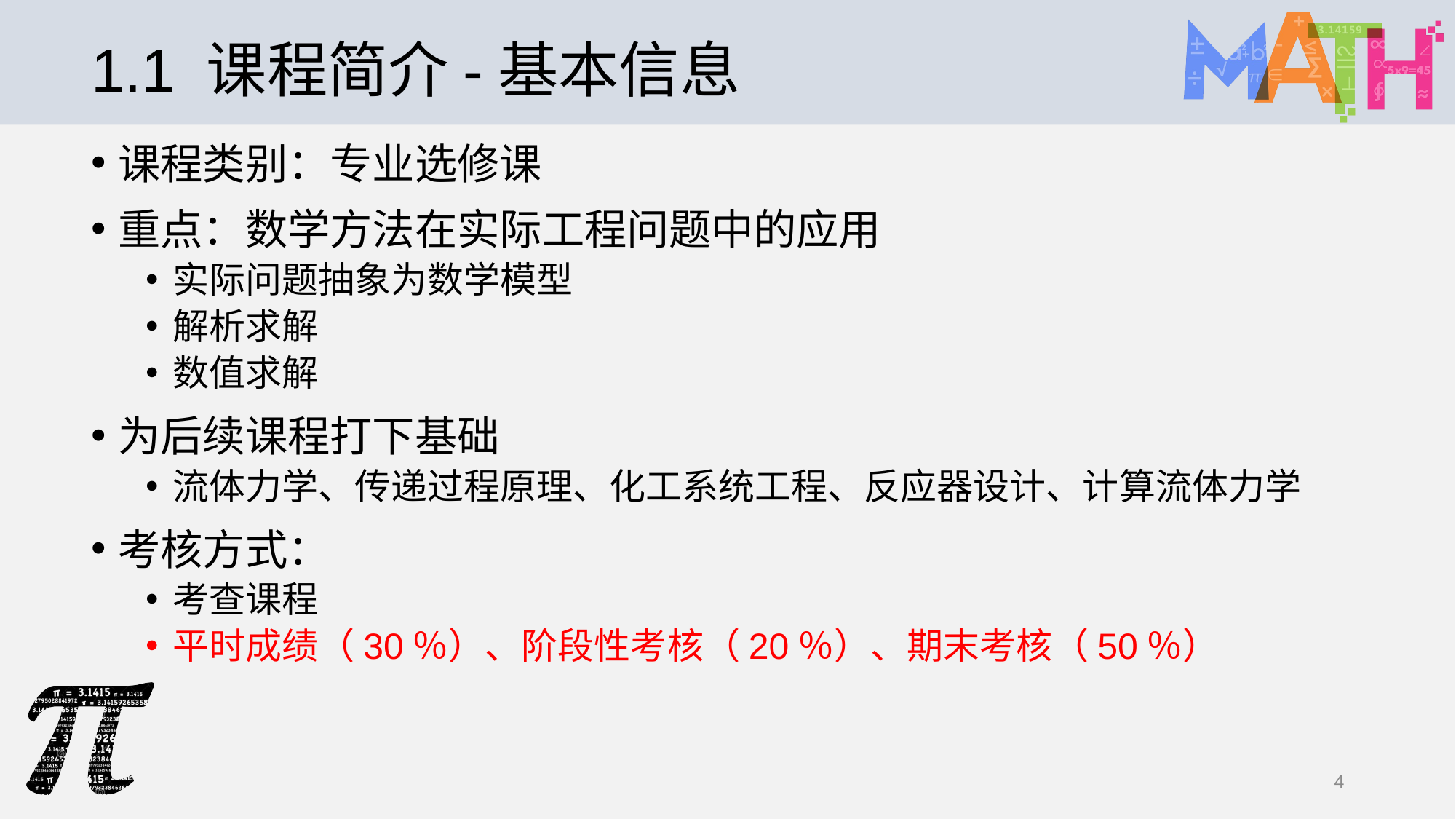

# 1.1 课程简介-基本信息
课程类别：专业选修课
重点：数学方法在实际工程问题中的应用
实际问题抽象为数学模型
解析求解
数值求解
为后续课程打下基础
流体力学、传递过程原理、化工系统工程、反应器设计、计算流体力学
考核方式：
考查课程
平时成绩（30％）、阶段性考核（20％）、期末考核（50％）
4